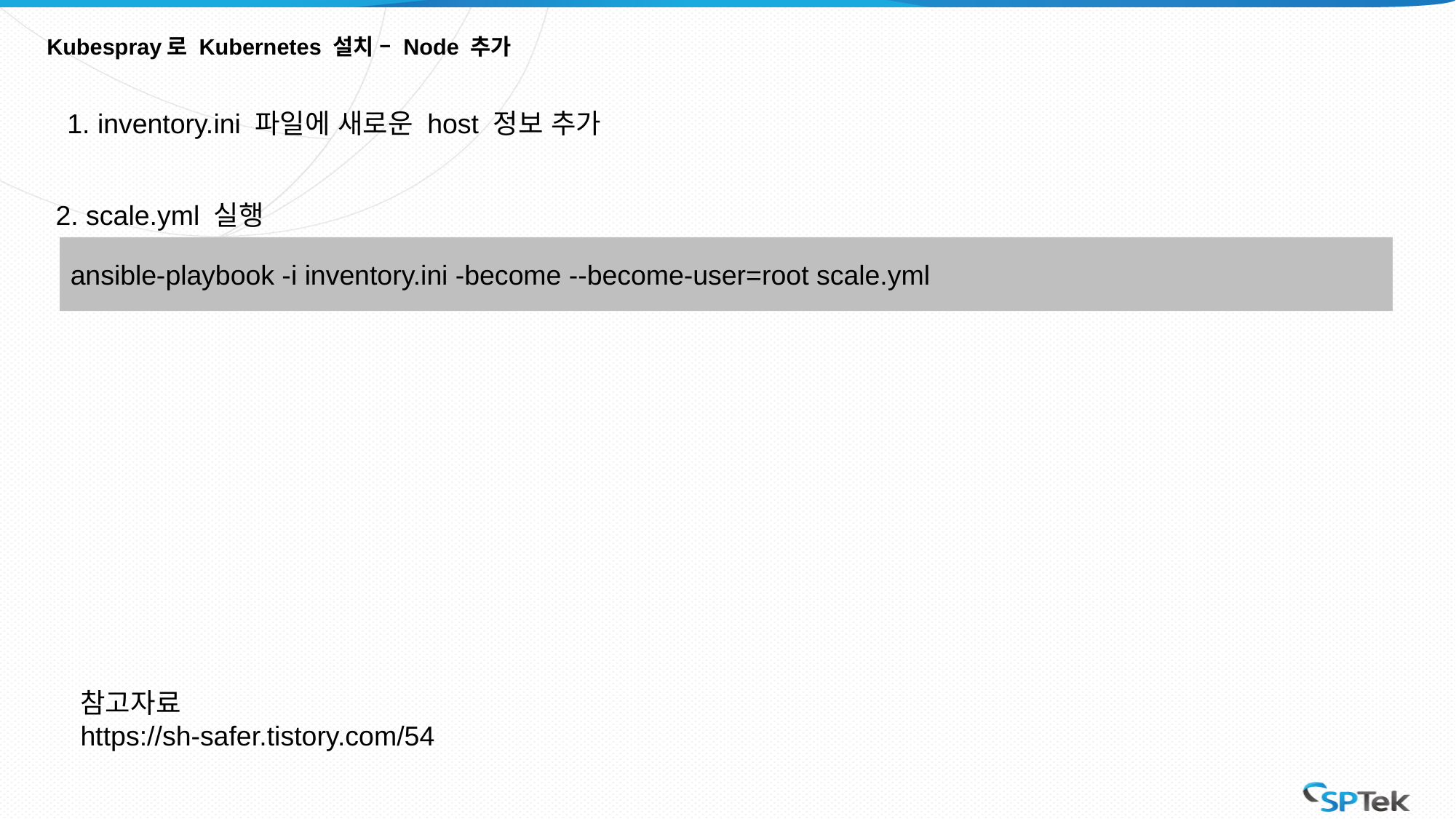

# Kubespray로 Kubernetes 설치 – Node 추가
1. inventory.ini 파일에 새로운 host 정보 추가
2. scale.yml 실행
ansible-playbook -i inventory.ini -become --become-user=root scale.yml
참고자료
https://sh-safer.tistory.com/54